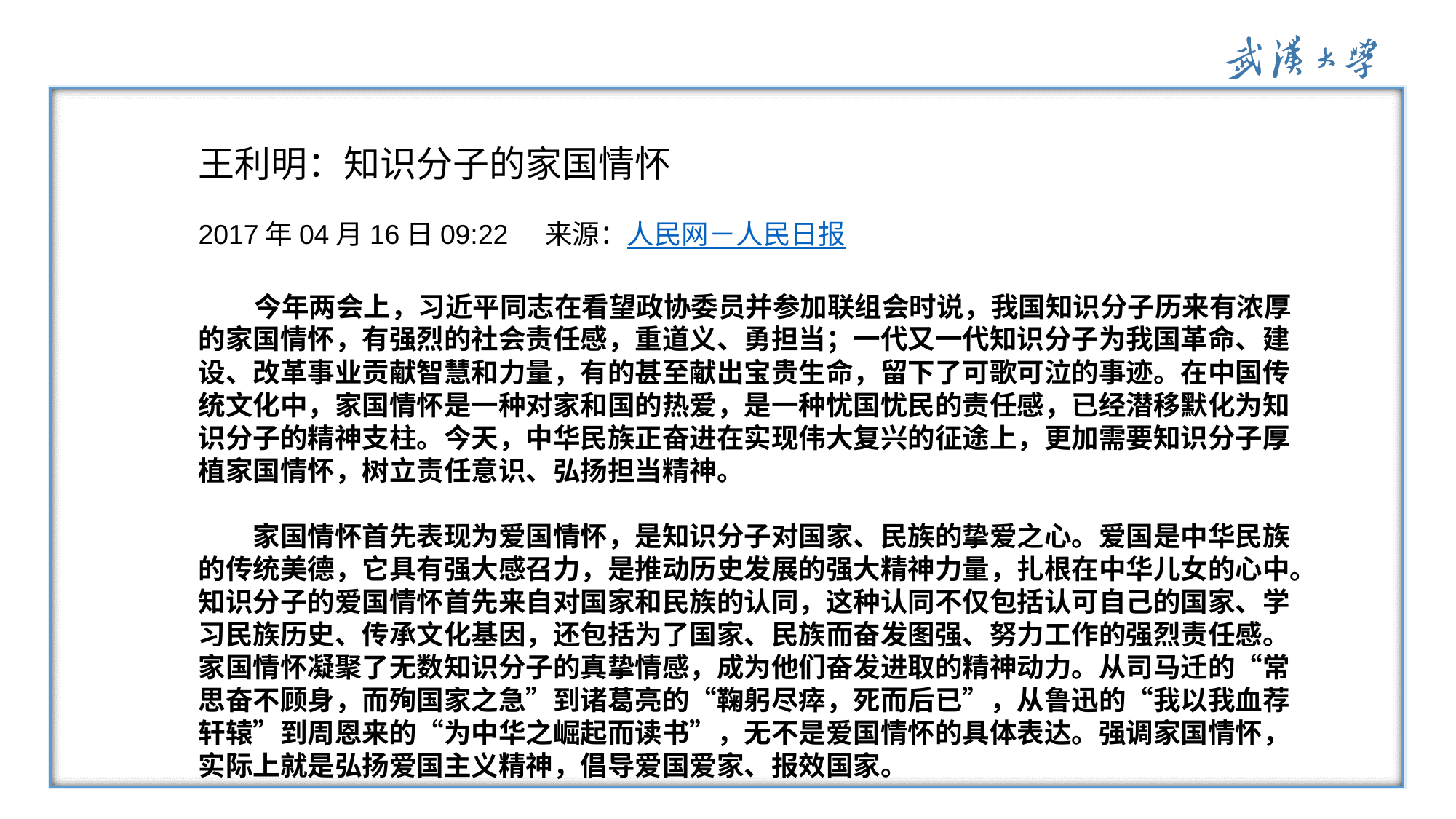

王利明：知识分子的家国情怀

2017年04月16日09:22    来源：人民网－人民日报

        今年两会上，习近平同志在看望政协委员并参加联组会时说，我国知识分子历来有浓厚的家国情怀，有强烈的社会责任感，重道义、勇担当；一代又一代知识分子为我国革命、建设、改革事业贡献智慧和力量，有的甚至献出宝贵生命，留下了可歌可泣的事迹。在中国传统文化中，家国情怀是一种对家和国的热爱，是一种忧国忧民的责任感，已经潜移默化为知识分子的精神支柱。今天，中华民族正奋进在实现伟大复兴的征途上，更加需要知识分子厚植家国情怀，树立责任意识、弘扬担当精神。

　　家国情怀首先表现为爱国情怀，是知识分子对国家、民族的挚爱之心。爱国是中华民族的传统美德，它具有强大感召力，是推动历史发展的强大精神力量，扎根在中华儿女的心中。知识分子的爱国情怀首先来自对国家和民族的认同，这种认同不仅包括认可自己的国家、学习民族历史、传承文化基因，还包括为了国家、民族而奋发图强、努力工作的强烈责任感。家国情怀凝聚了无数知识分子的真挚情感，成为他们奋发进取的精神动力。从司马迁的“常思奋不顾身，而殉国家之急”到诸葛亮的“鞠躬尽瘁，死而后已”，从鲁迅的“我以我血荐轩辕”到周恩来的“为中华之崛起而读书”，无不是爱国情怀的具体表达。强调家国情怀，实际上就是弘扬爱国主义精神，倡导爱国爱家、报效国家。